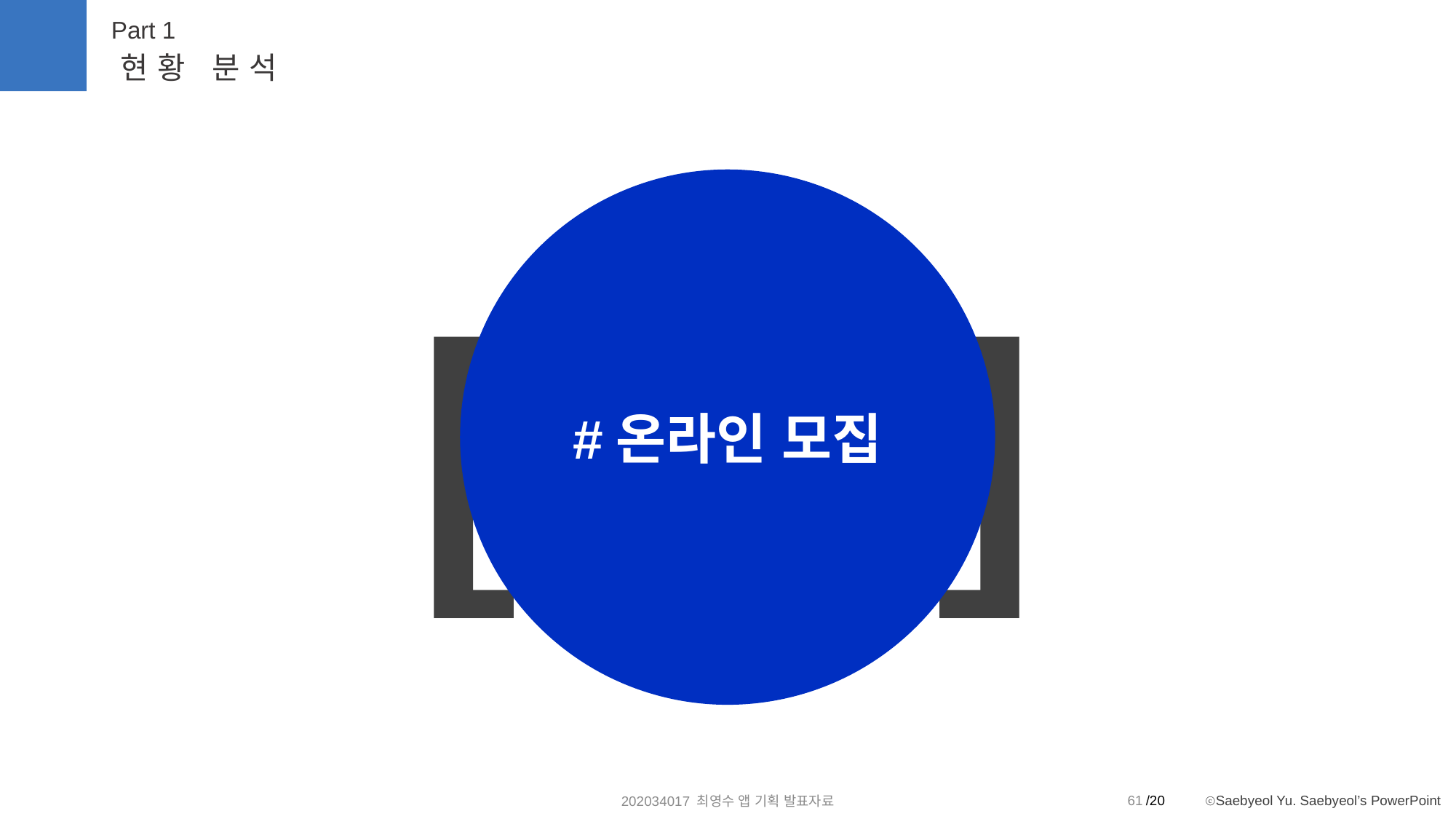

Part 1
현황 분석

[     ]
#온라인 모집
61
202034017 최영수 앱 기획 발표자료